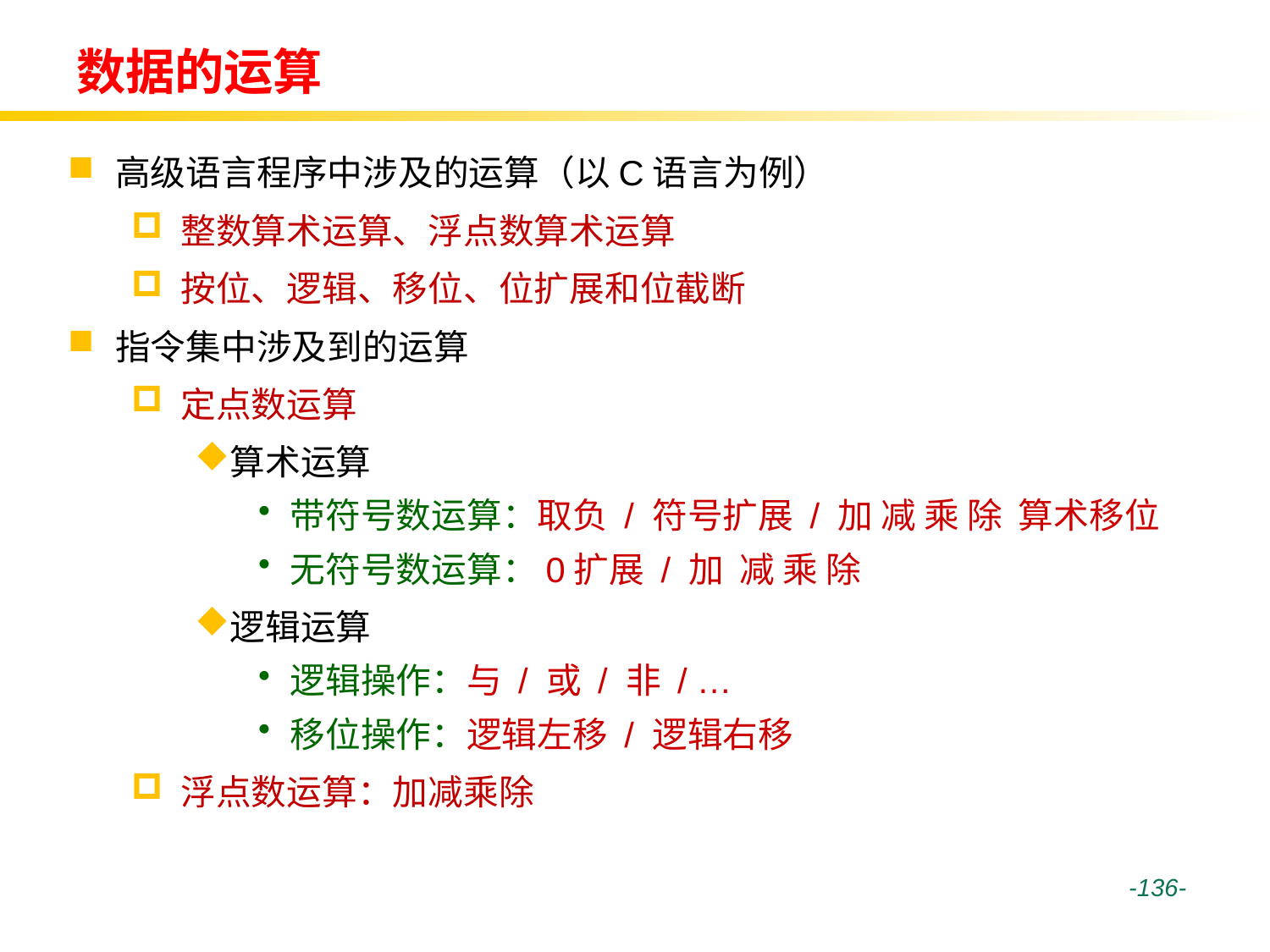

# 数据的运算
高级语言程序中涉及的运算（以C语言为例）
整数算术运算、浮点数算术运算
按位、逻辑、移位、位扩展和位截断
指令集中涉及到的运算
定点数运算
算术运算
带符号数运算：取负 / 符号扩展 / 加 减 乘 除  算术移位
无符号数运算：0扩展 / 加  减 乘 除
逻辑运算
逻辑操作：与 / 或 / 非 / …
移位操作：逻辑左移 / 逻辑右移
浮点数运算：加减乘除
 -136-